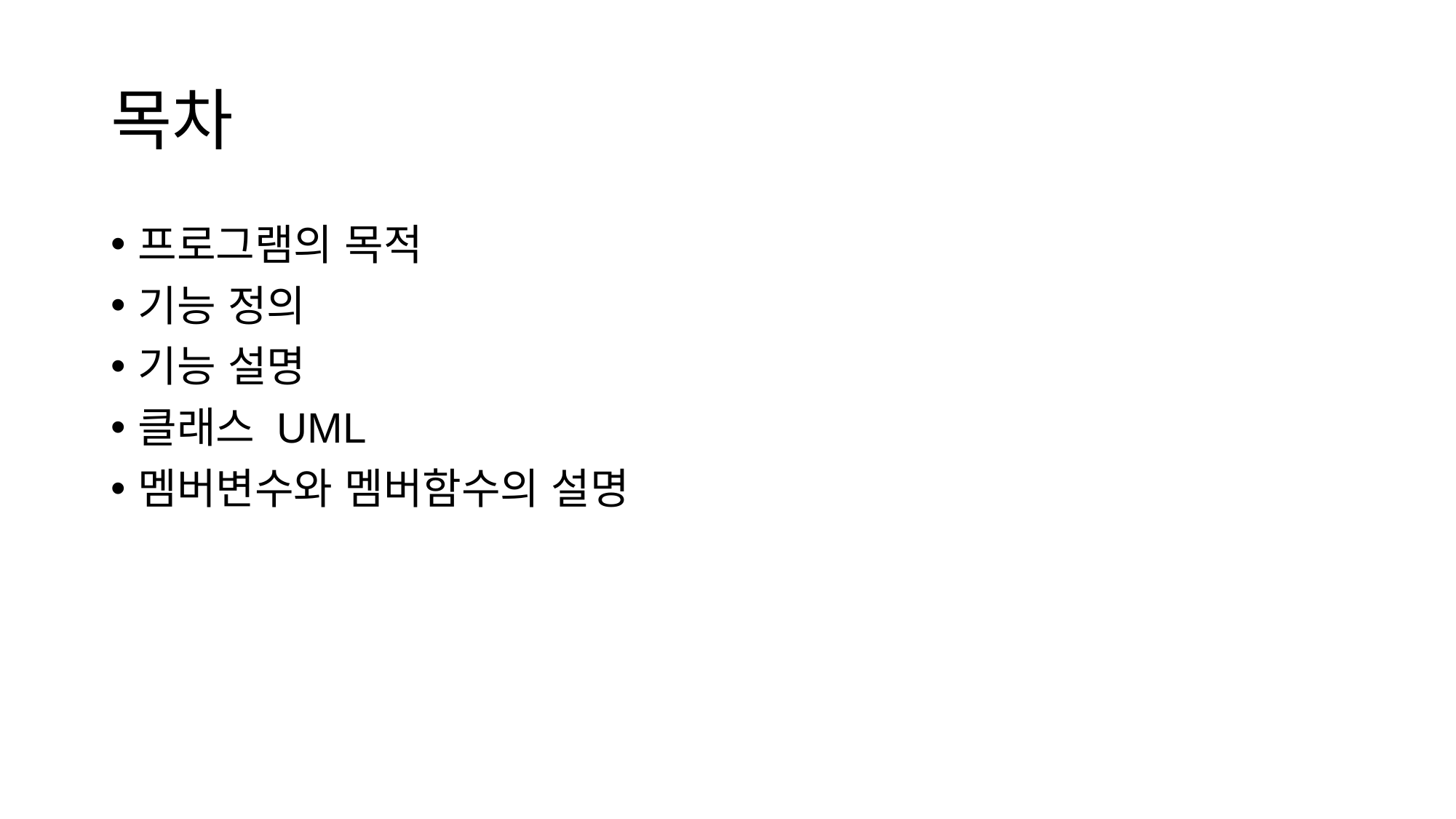

# 목차
프로그램의 목적
기능 정의
기능 설명
클래스 UML
멤버변수와 멤버함수의 설명